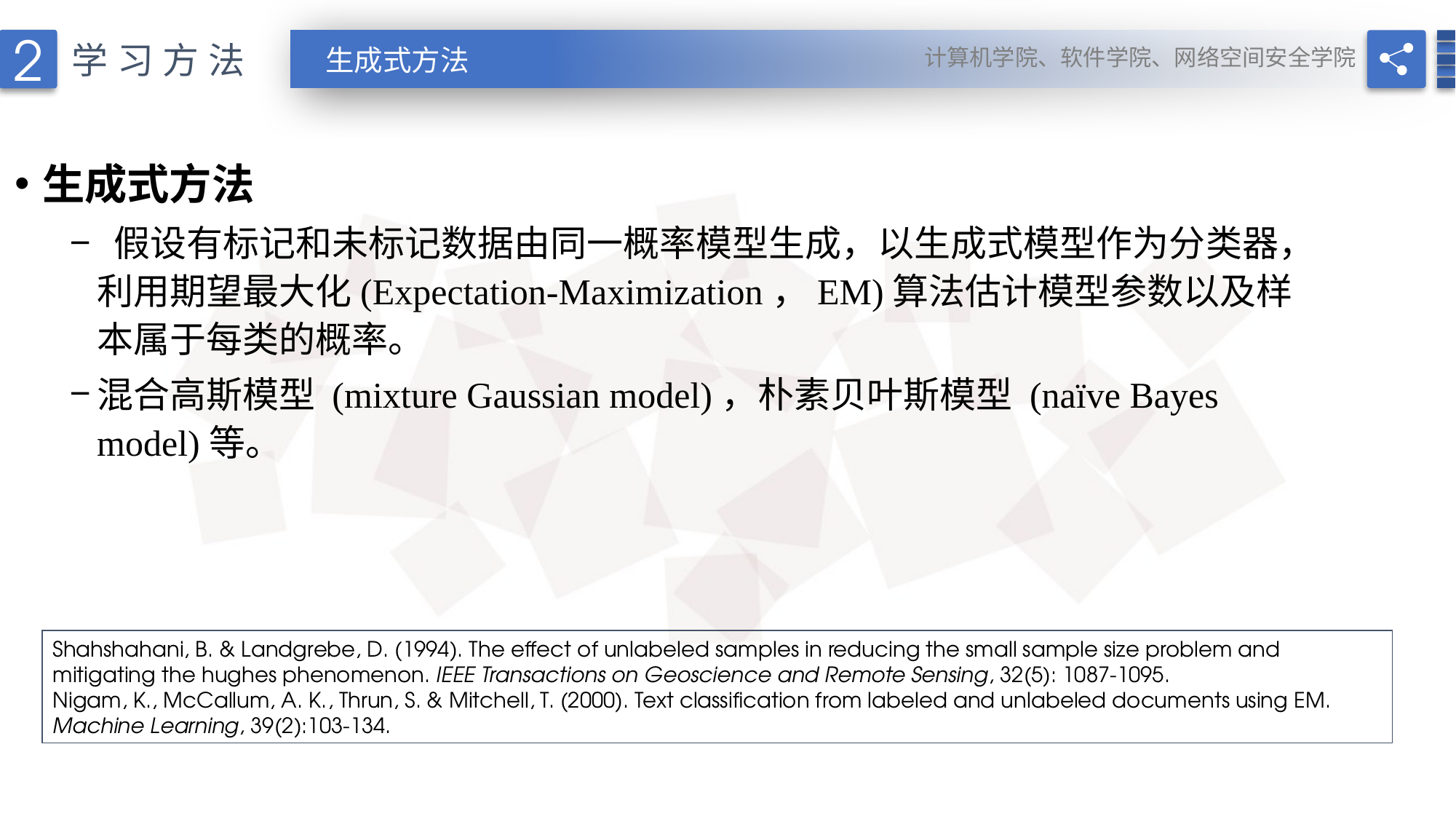

2

计算机学院、软件学院、网络空间安全学院
学习方法
生成式方法
生成式方法
 假设有标记和未标记数据由同一概率模型生成，以生成式模型作为分类器，利用期望最大化(Expectation-Maximization，EM)算法估计模型参数以及样本属于每类的概率。
混合高斯模型 (mixture Gaussian model)，朴素贝叶斯模型 (naïve Bayes model)等。

Shahshahani, B. & Landgrebe, D. (1994). The effect of unlabeled samples in reducing the small sample size problem and mitigating the hughes phenomenon. IEEE Transactions on Geoscience and Remote Sensing, 32(5): 1087-1095.
Nigam, K., McCallum, A. K., Thrun, S. & Mitchell, T. (2000). Text classification from labeled and unlabeled documents using EM. Machine Learning, 39(2):103-134.